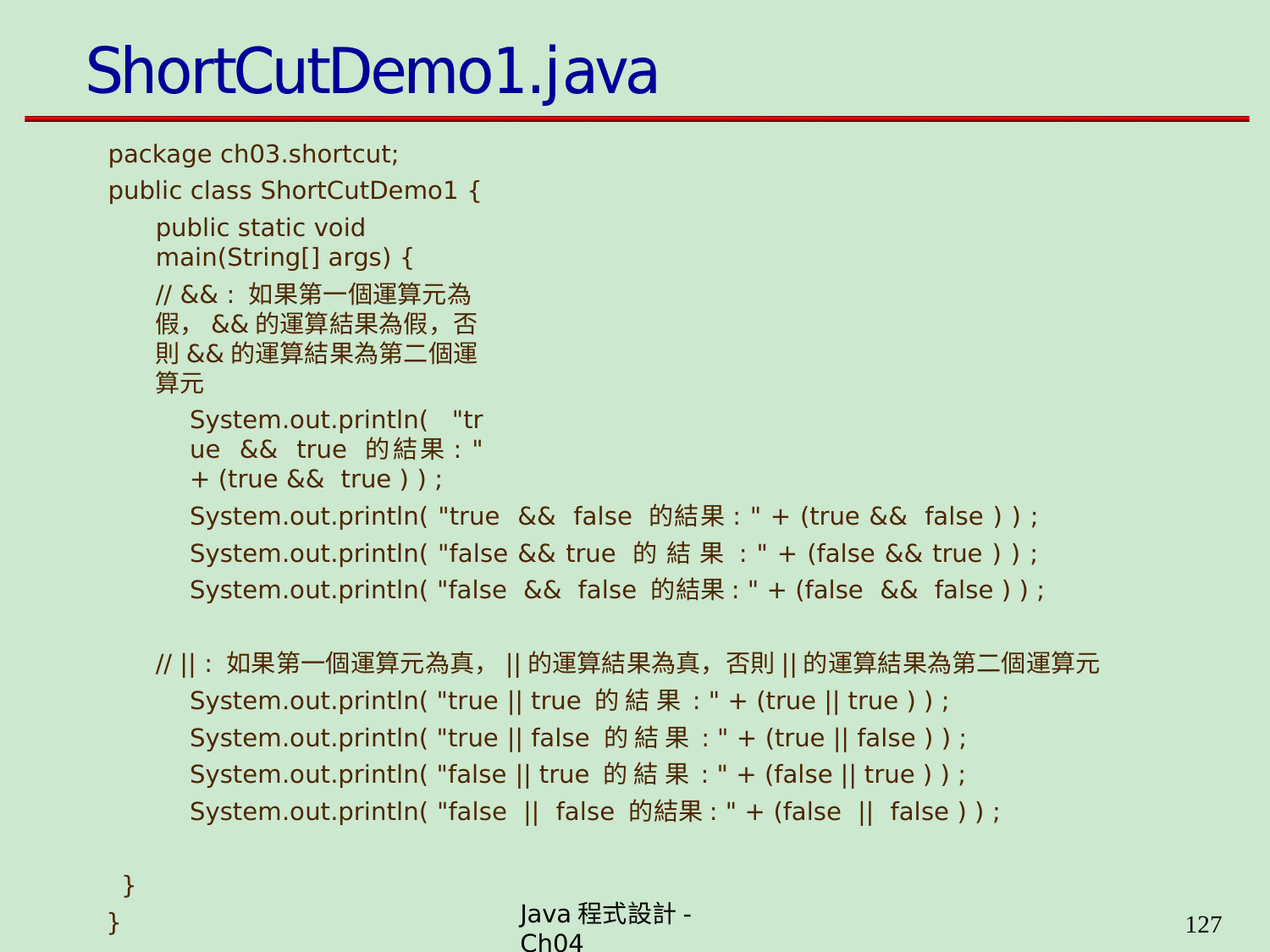

# ShortCutDemo1.java
package ch03.shortcut;  public class ShortCutDemo1 {
public static void main(String[] args) {
// && : 如果第一個運算元為假，&&的運算結果為假，否則&&的運算結果為第二個運算元
System.out.println( "true && true 的結果: " + (true && true ) ) ;
System.out.println( "true && false 的結果: " + (true && false ) ) ;  System.out.println( "false && true 的 結 果 : " + (false && true ) ) ;  System.out.println( "false && false 的結果: " + (false && false ) ) ;

// || : 如果第一個運算元為真，||的運算結果為真，否則||的運算結果為第二個運算元 System.out.println( "true || true 的 結 果 : " + (true || true ) ) ;  System.out.println( "true || false 的 結 果 : " + (true || false ) ) ;  System.out.println( "false || true 的 結 果 : " + (false || true ) ) ;  System.out.println( "false || false 的結果: " + (false || false ) ) ;

}
}
Java程式設計-Ch04
127